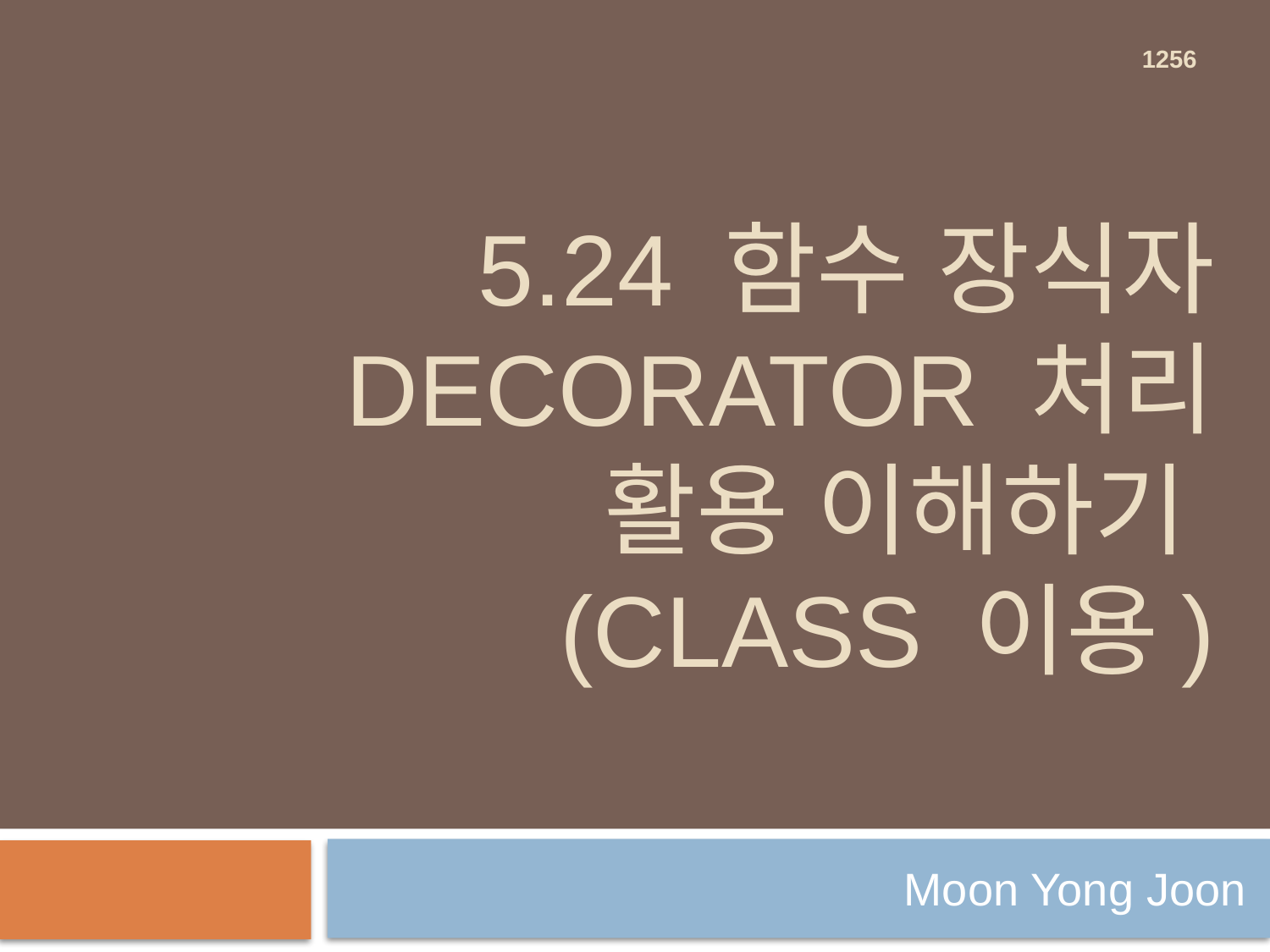

1256
# 5.24 함수 장식자 Decorator 처리 활용 이해하기 (class 이용)
Moon Yong Joon